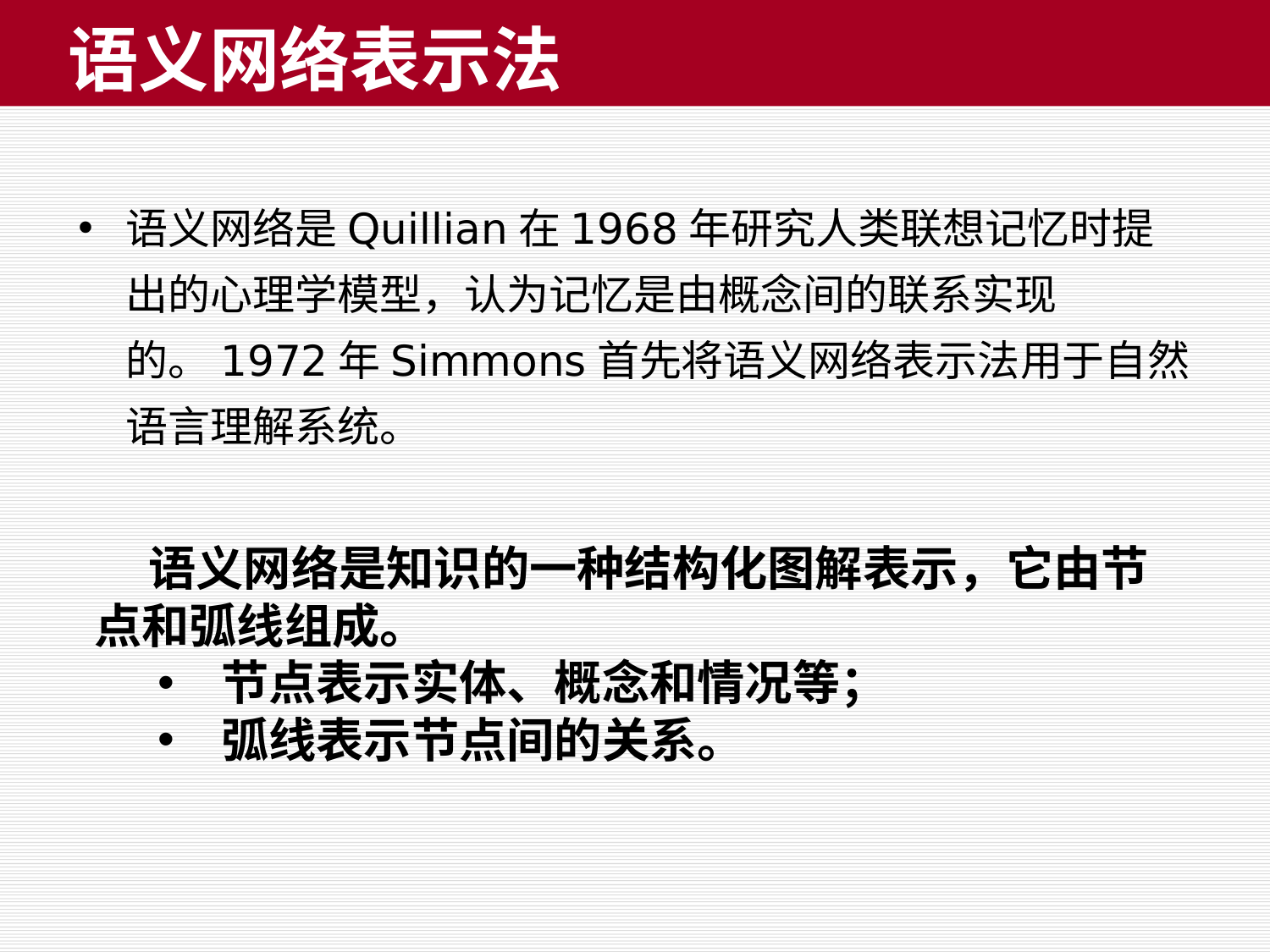

# 语义网络表示法
语义网络是Quillian在1968年研究人类联想记忆时提出的心理学模型，认为记忆是由概念间的联系实现的。1972年Simmons首先将语义网络表示法用于自然语言理解系统。

    语义网络是知识的一种结构化图解表示，它由节点和弧线组成。
节点表示实体、概念和情况等；
弧线表示节点间的关系。
99